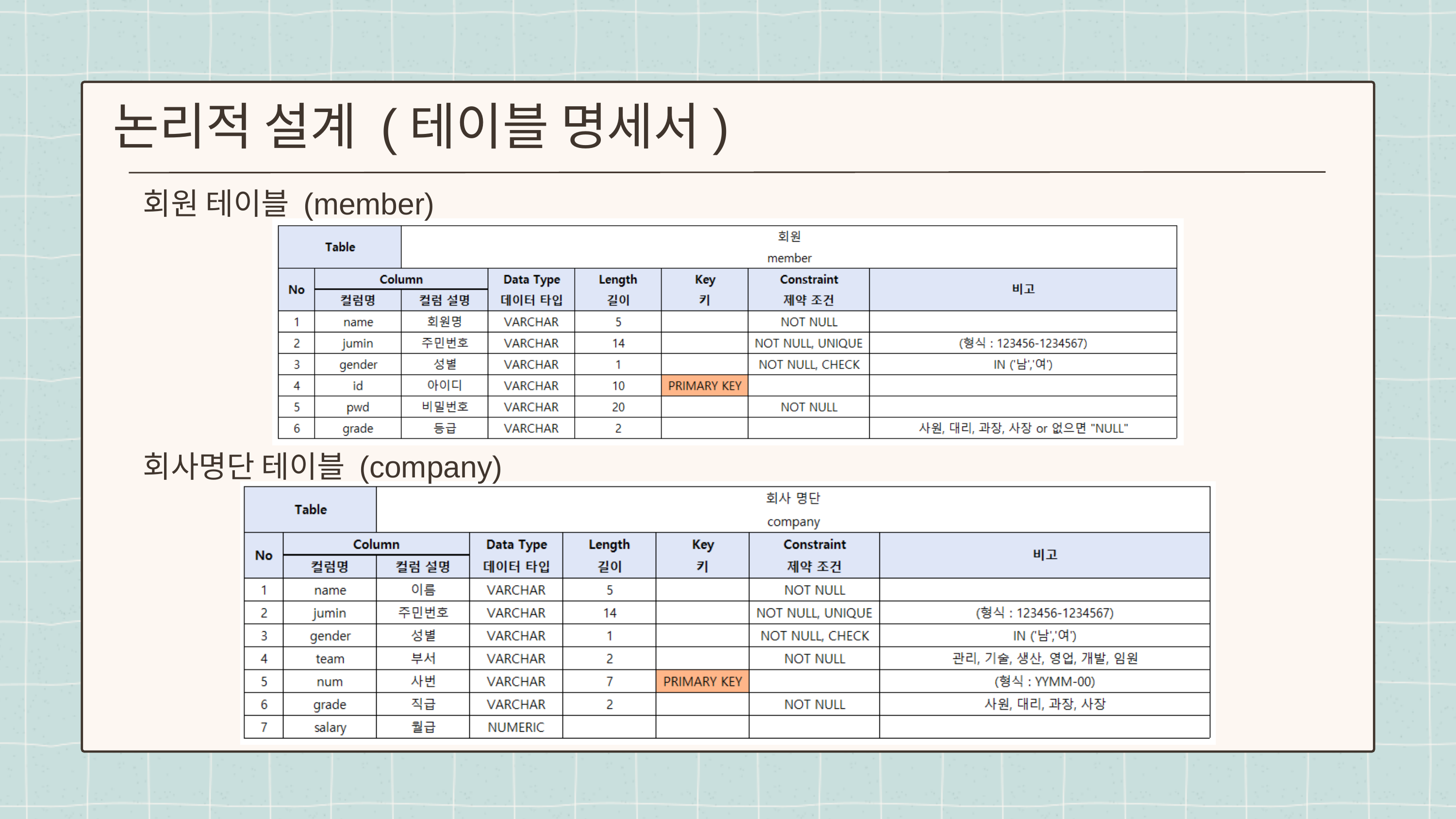

논리적 설계 (테이블 명세서)

회원 테이블 (member)

회사명단 테이블 (company)